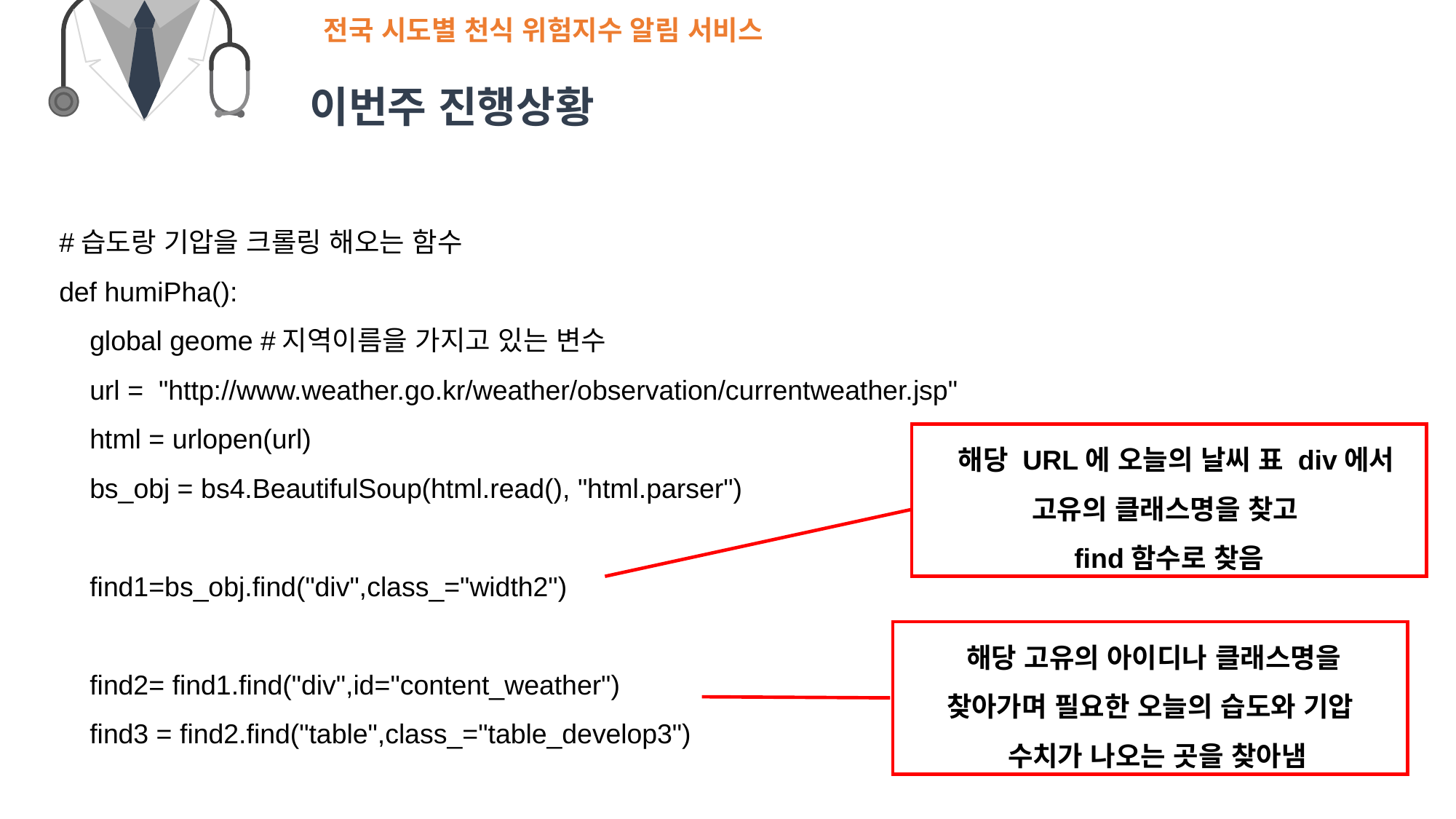

전국 시도별 천식 위험지수 알림 서비스
 이번주 진행상황

#습도랑 기압을 크롤링 해오는 함수
def humiPha():
    global geome #지역이름을 가지고 있는 변수
    url =  "http://www.weather.go.kr/weather/observation/currentweather.jsp"
    html = urlopen(url)
    bs_obj = bs4.BeautifulSoup(html.read(), "html.parser")

    find1=bs_obj.find("div",class_="width2")

    find2= find1.find("div",id="content_weather")
    find3 = find2.find("table",class_="table_develop3")
 해당 URL에 오늘의 날씨 표 div에서
고유의 클래스명을 찾고
find함수로 찾음
 해당 고유의 아이디나 클래스명을
찾아가며 필요한 오늘의 습도와 기압
 수치가 나오는 곳을 찾아냄